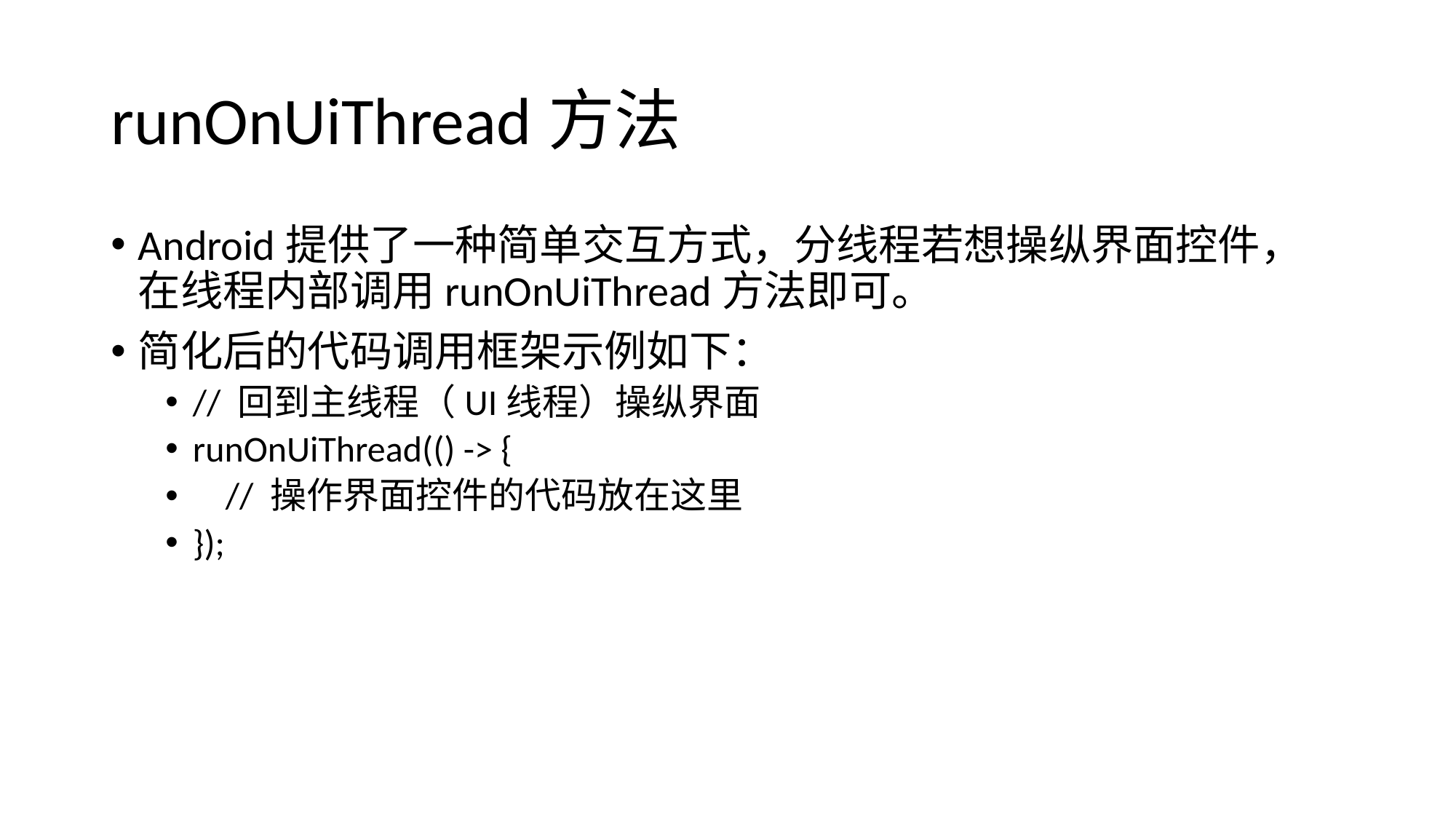

# runOnUiThread方法
Android提供了一种简单交互方式，分线程若想操纵界面控件，在线程内部调用runOnUiThread方法即可。
简化后的代码调用框架示例如下：
// 回到主线程（UI线程）操纵界面
runOnUiThread(() -> {
    // 操作界面控件的代码放在这里
});